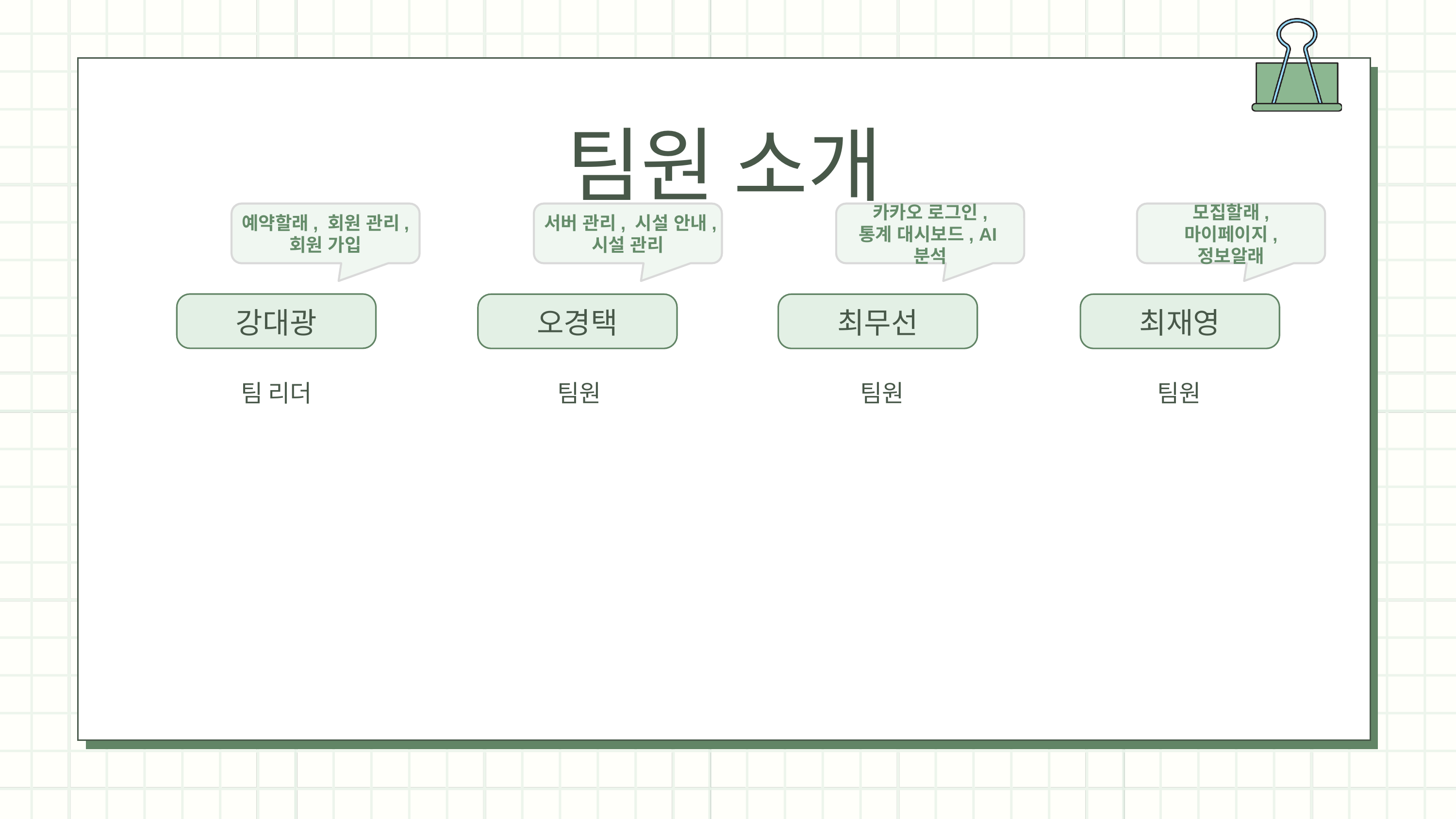

팀원 소개
예약할래, 회원 관리,
회원 가입
서버 관리, 시설 안내,
시설 관리
카카오 로그인,
통계 대시보드, AI분석
모집할래, 마이페이지,
정보알래

강대광

오경택

최무선

최재영
팀 리더
팀원
팀원
팀원